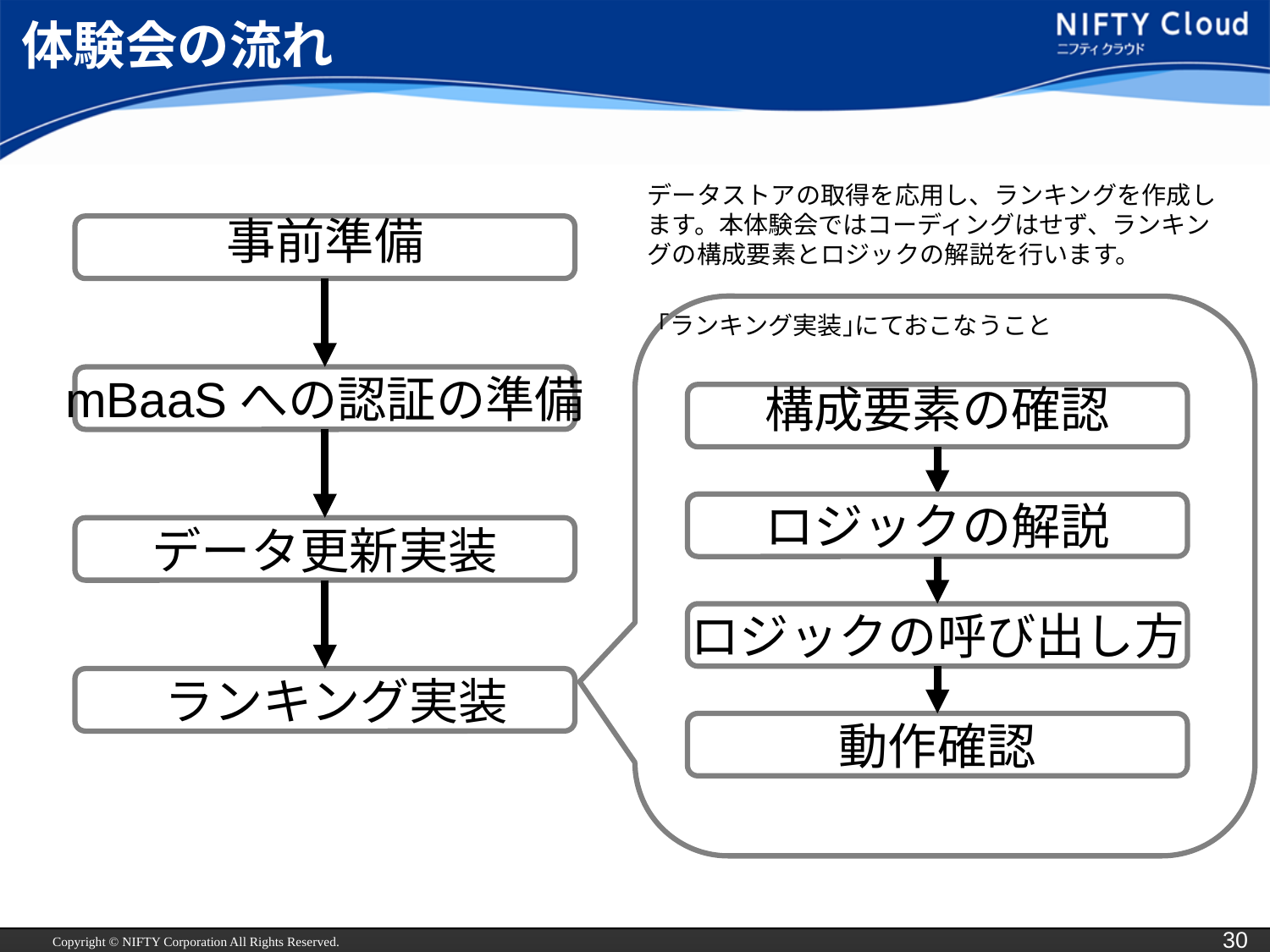

# 体験会の流れ
データストアの取得を応用し、ランキングを作成します。本体験会ではコーディングはせず、ランキングの構成要素とロジックの解説を行います。
事前準備

｢ランキング実装｣にておこなうこと
mBaaSへの認証の準備
構成要素の確認
ロジックの解説
データ更新実装
ロジックの呼び出し方
 ランキング実装
動作確認